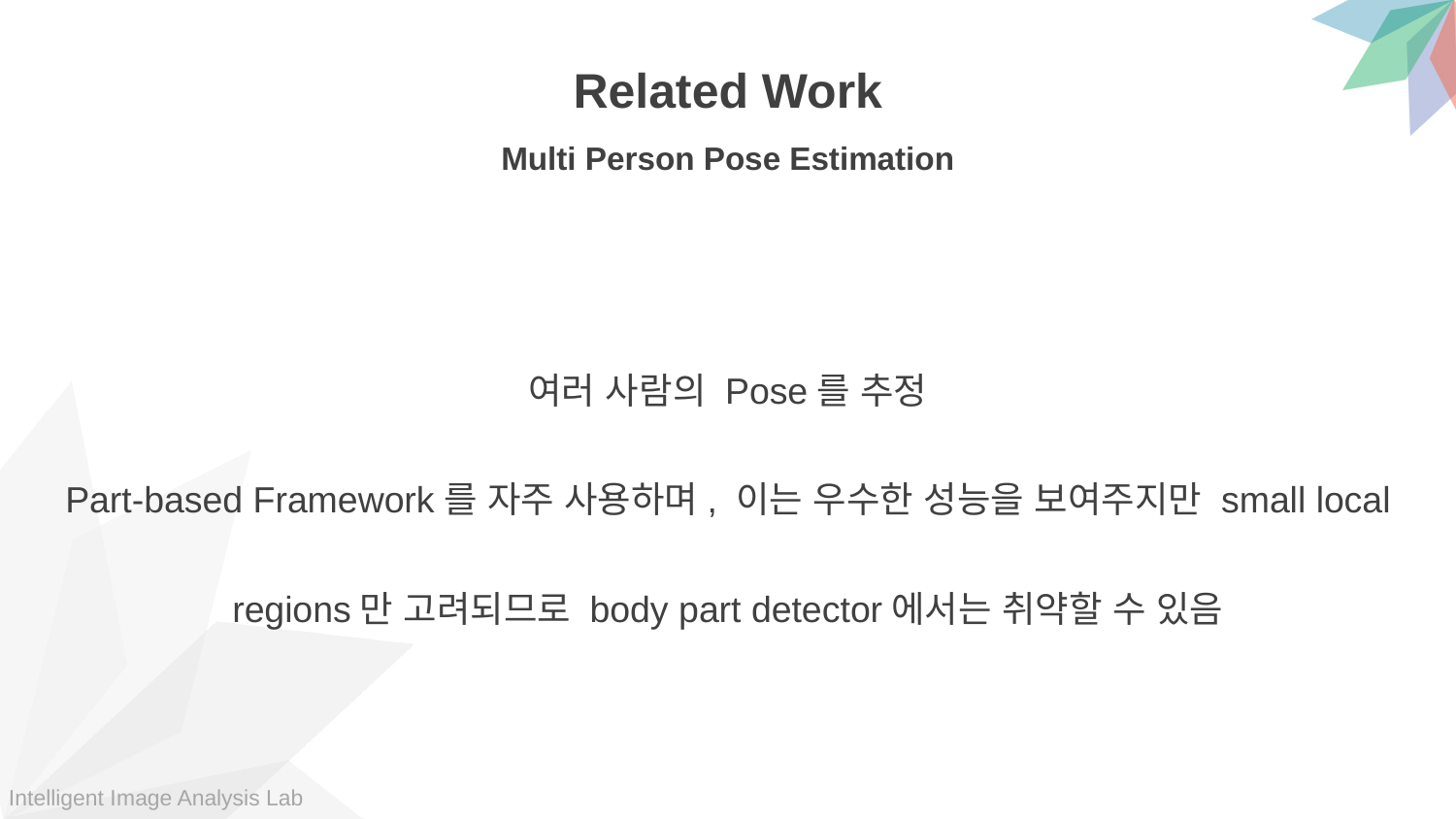

Related Work
Multi Person Pose Estimation
여러 사람의 Pose를 추정
Part-based Framework를 자주 사용하며, 이는 우수한 성능을 보여주지만 small local regions만 고려되므로 body part detector에서는 취약할 수 있음